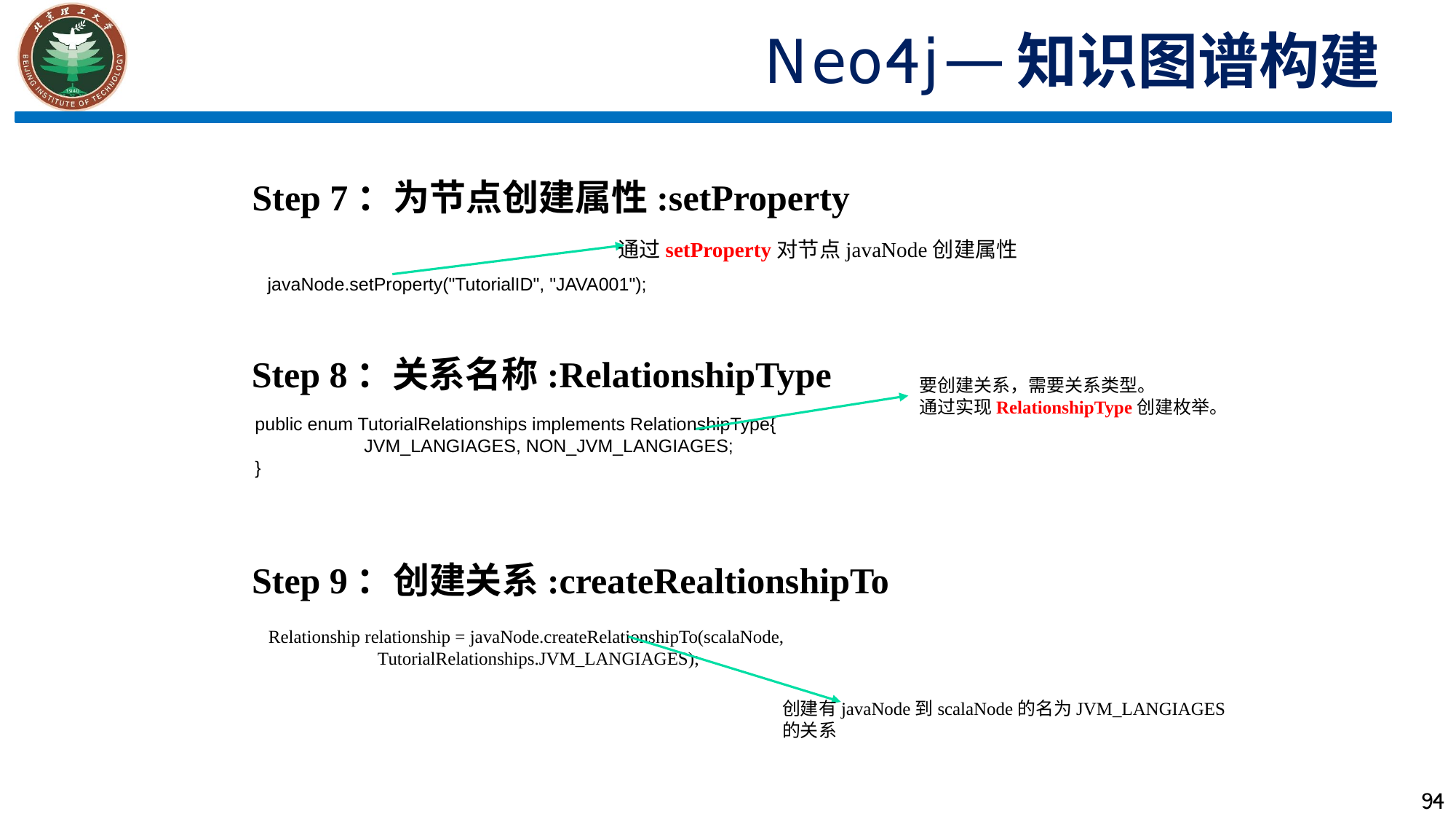

Neo4j—知识图谱构建
Step 7：为节点创建属性:setProperty
通过setProperty对节点javaNode创建属性
javaNode.setProperty("TutorialID", "JAVA001");
Step 8：关系名称:RelationshipType
要创建关系，需要关系类型。
通过实现RelationshipType创建枚举。
public enum TutorialRelationships implements RelationshipType{
	JVM_LANGIAGES, NON_JVM_LANGIAGES;
}
Step 9：创建关系:createRealtionshipTo
Relationship relationship = javaNode.createRelationshipTo(scalaNode,
	TutorialRelationships.JVM_LANGIAGES);
创建有javaNode到scalaNode的名为JVM_LANGIAGES
的关系
94